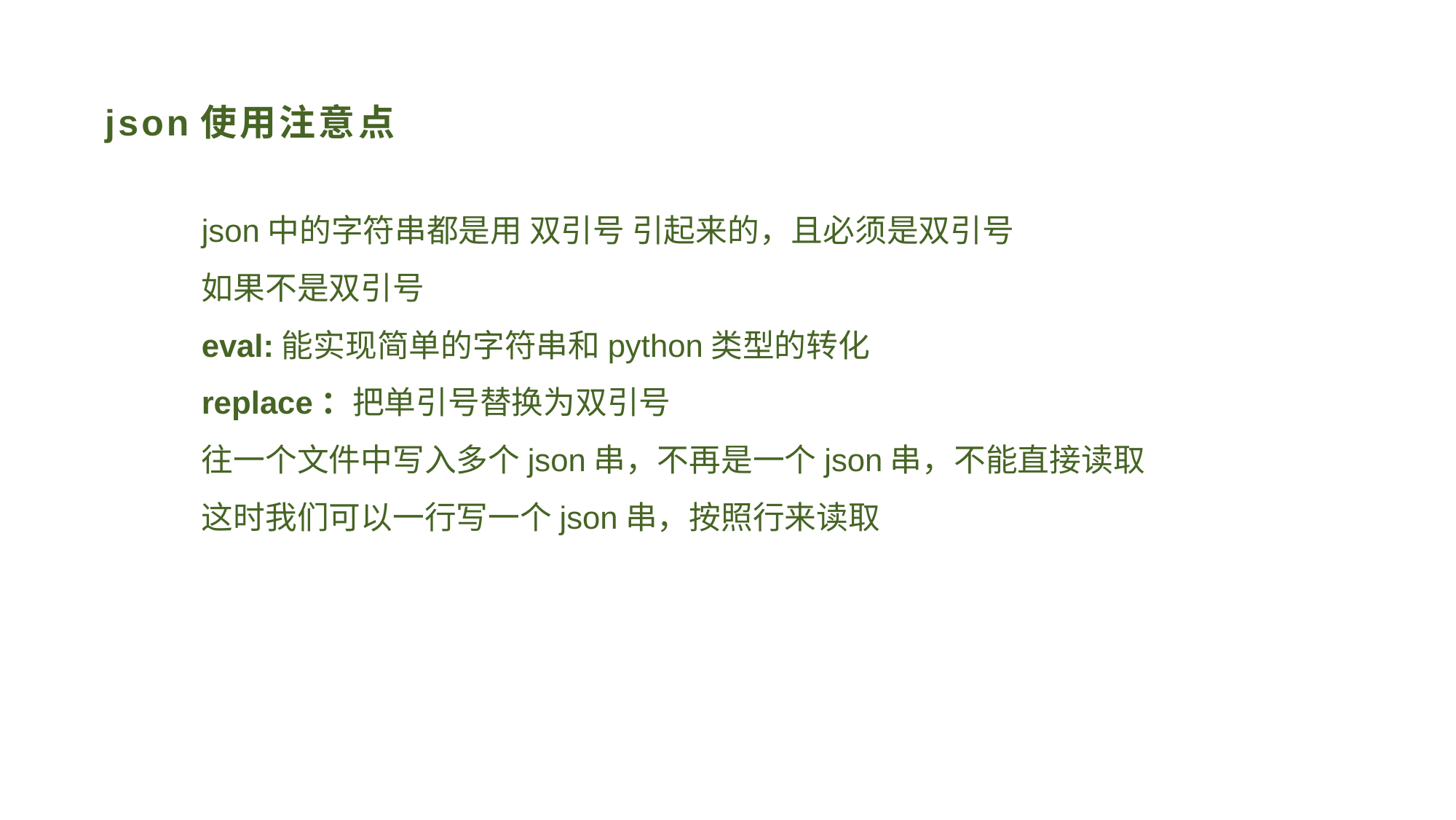

# json使用注意点
json中的字符串都是用 双引号 引起来的，且必须是双引号
如果不是双引号
eval:能实现简单的字符串和python类型的转化
replace：把单引号替换为双引号
往一个文件中写入多个json串，不再是一个json串，不能直接读取
这时我们可以一行写一个json串，按照行来读取